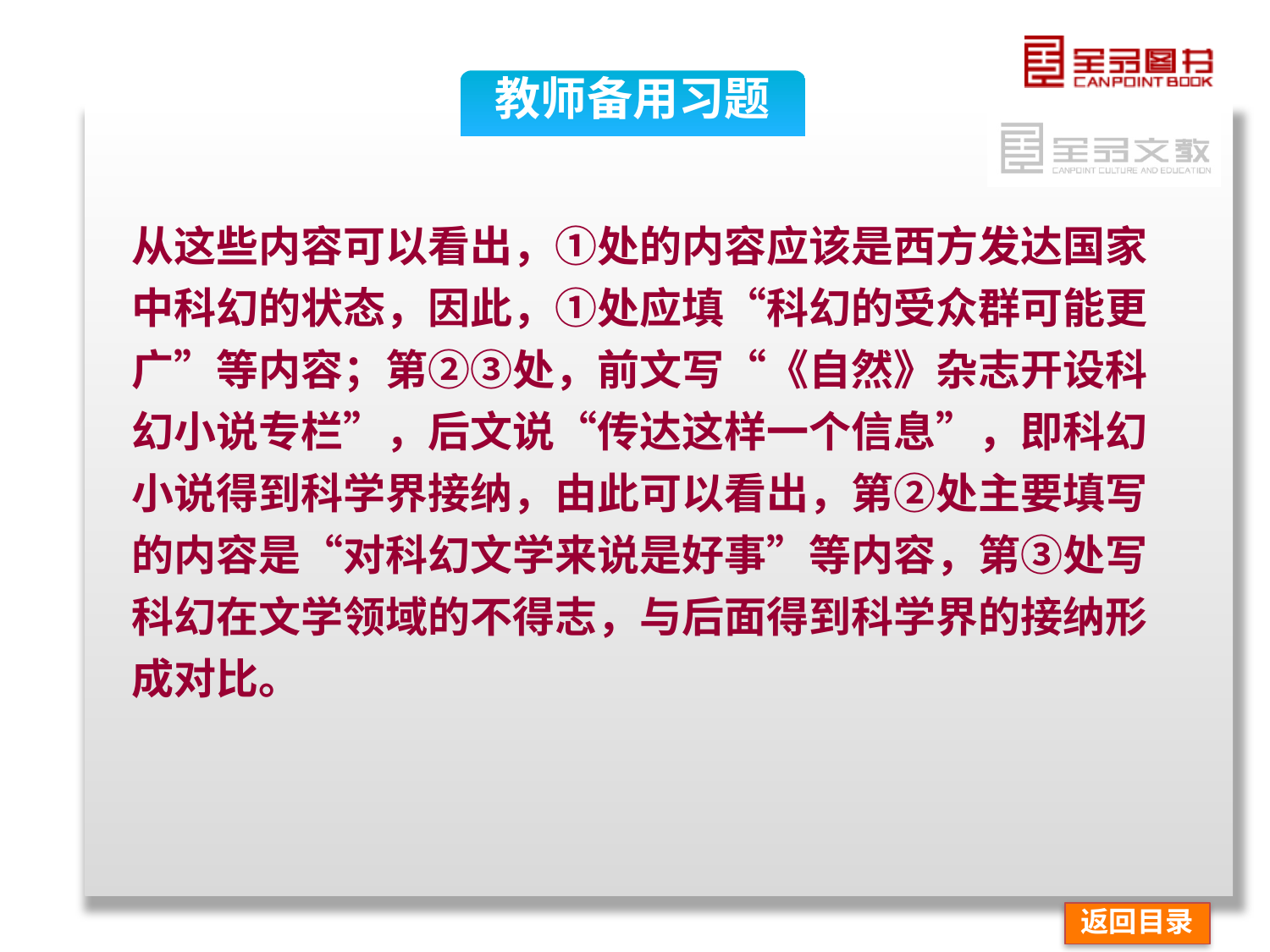

教师备用习题
从这些内容可以看出，①处的内容应该是西方发达国家中科幻的状态，因此，①处应填“科幻的受众群可能更广”等内容；第②③处，前文写“《自然》杂志开设科幻小说专栏”，后文说“传达这样一个信息”，即科幻小说得到科学界接纳，由此可以看出，第②处主要填写的内容是“对科幻文学来说是好事”等内容，第③处写科幻在文学领域的不得志，与后面得到科学界的接纳形成对比。
返回目录